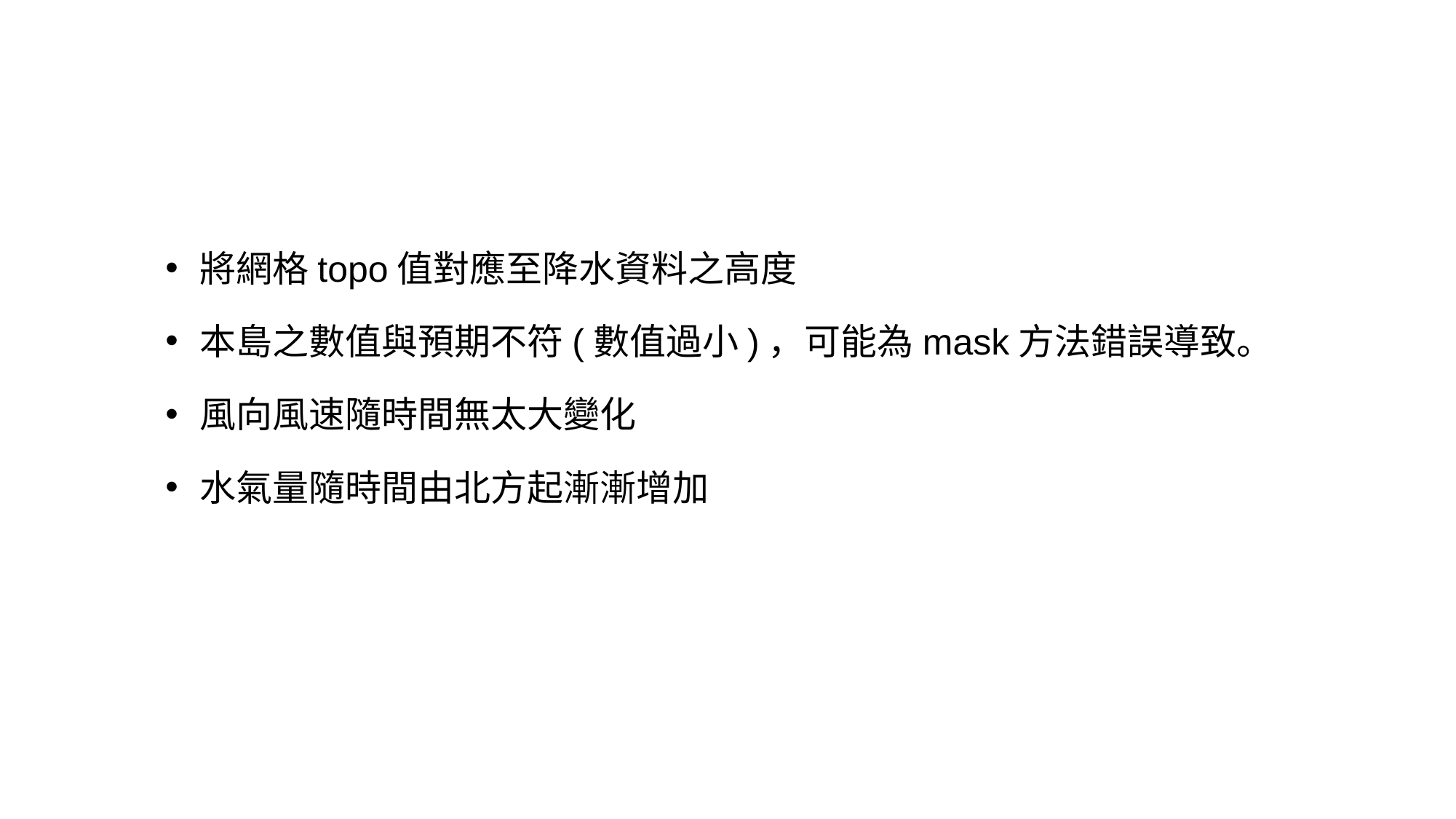

#
將網格topo值對應至降水資料之高度
本島之數值與預期不符(數值過小)，可能為mask方法錯誤導致。
風向風速隨時間無太大變化
水氣量隨時間由北方起漸漸增加